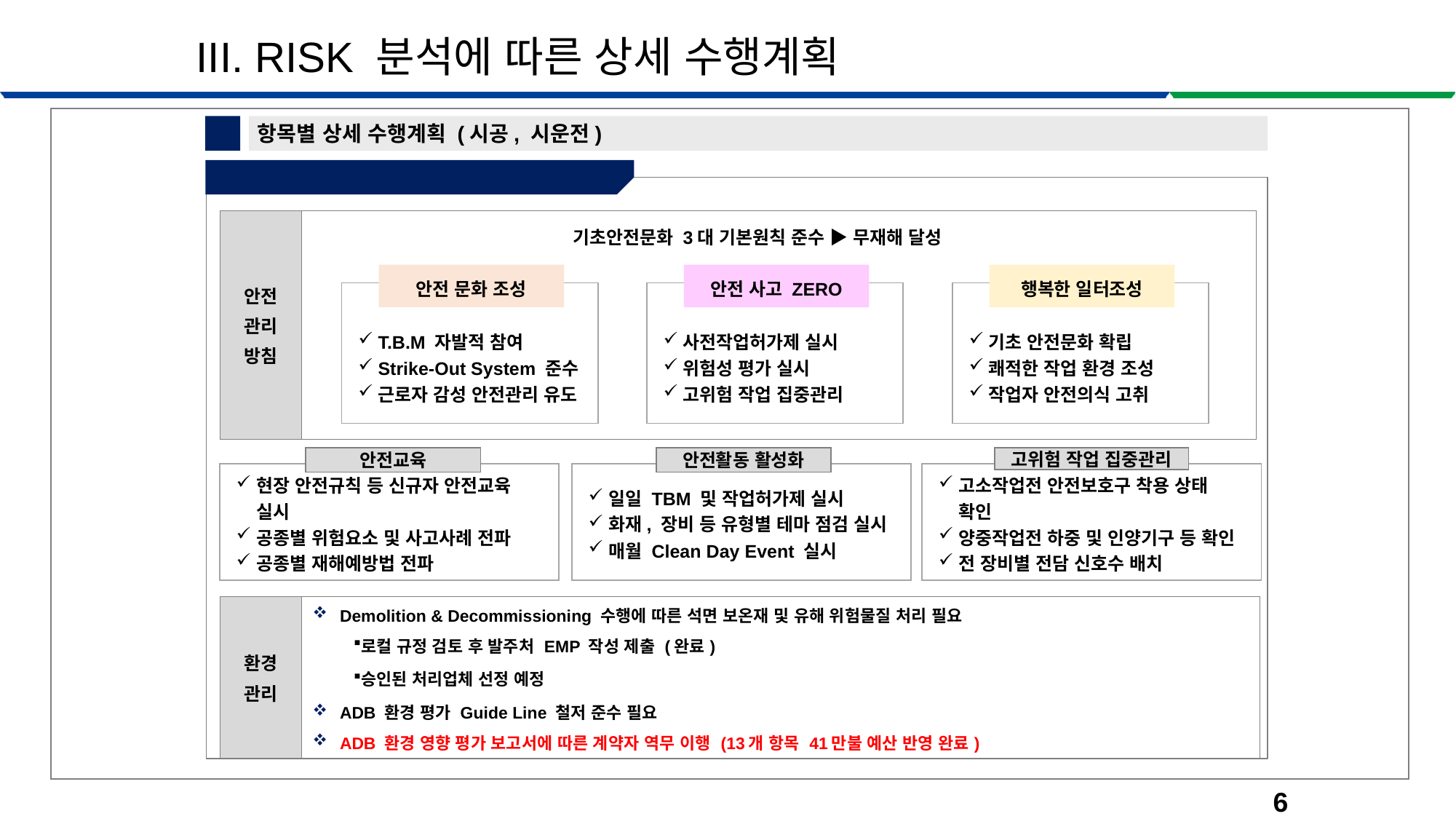

III. RISK 분석에 따른 상세 수행계획
5
항목별 상세 수행계획 (시공, 시운전)
⑪ 안전 / 환경 관리 계획

| 안전 관리 방침 |  |
| --- | --- |
기초안전문화 3대 기본원칙 준수 ▶ 무재해 달성
안전 문화 조성
안전 사고 ZERO
행복한 일터조성

T.B.M 자발적 참여
Strike-Out System 준수
근로자 감성 안전관리 유도

사전작업허가제 실시
위험성 평가 실시
고위험 작업 집중관리

기초 안전문화 확립
쾌적한 작업 환경 조성
작업자 안전의식 고취
안전교육
안전활동 활성화
고위험 작업 집중관리
현장 안전규칙 등 신규자 안전교육 실시
공종별 위험요소 및 사고사례 전파
공종별 재해예방법 전파
일일 TBM 및 작업허가제 실시
화재, 장비 등 유형별 테마 점검 실시
매월 Clean Day Event 실시
고소작업전 안전보호구 착용 상태 확인
양중작업전 하중 및 인양기구 등 확인
전 장비별 전담 신호수 배치
| 환경 관리 | Demolition & Decommissioning 수행에 따른 석면 보온재 및 유해 위험물질 처리 필요 로컬 규정 검토 후 발주처 EMP 작성 제출 (완료) 승인된 처리업체 선정 예정 ADB 환경 평가 Guide Line 철저 준수 필요 ADB 환경 영향 평가 보고서에 따른 계약자 역무 이행 (13개 항목 41만불 예산 반영 완료) |
| --- | --- |
67